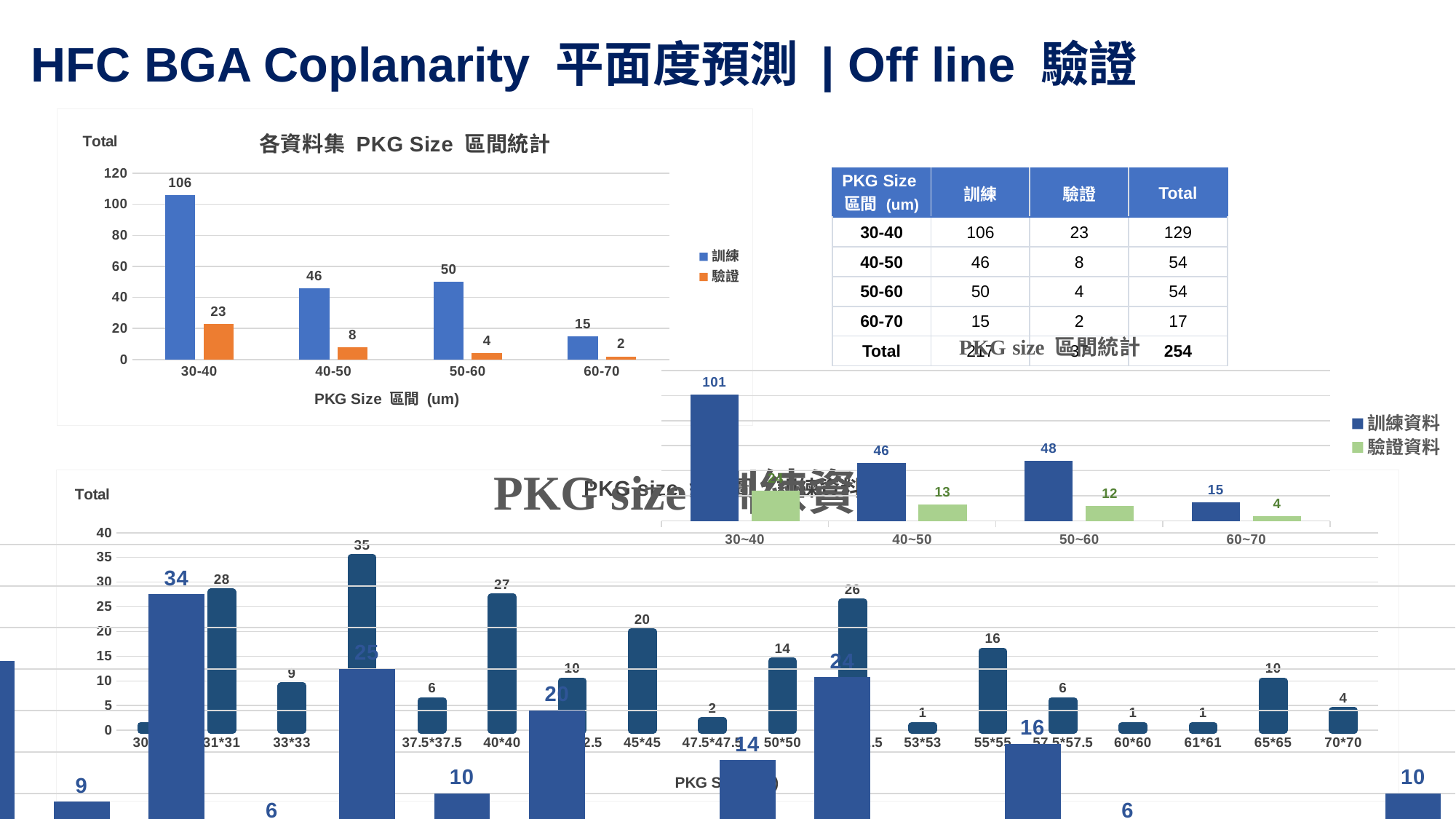

HFC BGA Coplanarity 平面度預測 | Off line 驗證

### Chart: 各資料集 PKG Size 區間統計

| Category | 訓練 | 驗證 |
|---|---|---|
| 30-40 | 106.0 | 23.0 |
| 40-50 | 46.0 | 8.0 |
| 50-60 | 50.0 | 4.0 |
| 60-70 | 15.0 | 2.0 |
| PKG Size 區間 (um) | 訓練 | 驗證 | Total |
| --- | --- | --- | --- |
| 30-40 | 106 | 23 | 129 |
| 40-50 | 46 | 8 | 54 |
| 50-60 | 50 | 4 | 54 |
| 60-70 | 15 | 2 | 17 |
| Total | 217 | 37 | 254 |

### Chart: PKG size 區間統計

| Category | 訓練資料 | 驗證資料 |
|---|---|---|
| 30~40 | 101.0 | 24.0 |
| 40~50 | 46.0 | 13.0 |
| 50~60 | 48.0 | 12.0 |
| 60~70 | 15.0 | 4.0 |

### Chart: PKG size 訓練資料

| Category | Count |
|---|---|
| 30*30 | 1.0 |
| 31*31 | 26.0 |
| 33*33 | 9.0 |
| 35*35 | 34.0 |
| 37.5*37.5 | 6.0 |
| 40*40 | 25.0 |
| 42.5*42.5 | 10.0 |
| 45*45 | 20.0 |
| 47.5*47.5 | 2.0 |
| 50*50 | 14.0 |
| 52.5*52.5 | 24.0 |
| 53*53 | 1.0 |
| 55*55 | 16.0 |
| 57.5*57.5 | 6.0 |
| 60*60 | 1.0 |
| 61*61 | 1.0 |
| 65*65 | 10.0 |
| 70*70 | 4.0 |

### Chart: PKG size 統計圖 (訓練資料)

| Category | 合計 |
|---|---|
| 30*30 | 1.0 |
| 31*31 | 28.0 |
| 33*33 | 9.0 |
| 35*35 | 35.0 |
| 37.5*37.5 | 6.0 |
| 40*40 | 27.0 |
| 42.5*42.5 | 10.0 |
| 45*45 | 20.0 |
| 47.5*47.5 | 2.0 |
| 50*50 | 14.0 |
| 52.5*52.5 | 26.0 |
| 53*53 | 1.0 |
| 55*55 | 16.0 |
| 57.5*57.5 | 6.0 |
| 60*60 | 1.0 |
| 61*61 | 1.0 |
| 65*65 | 10.0 |
| 70*70 | 4.0 |